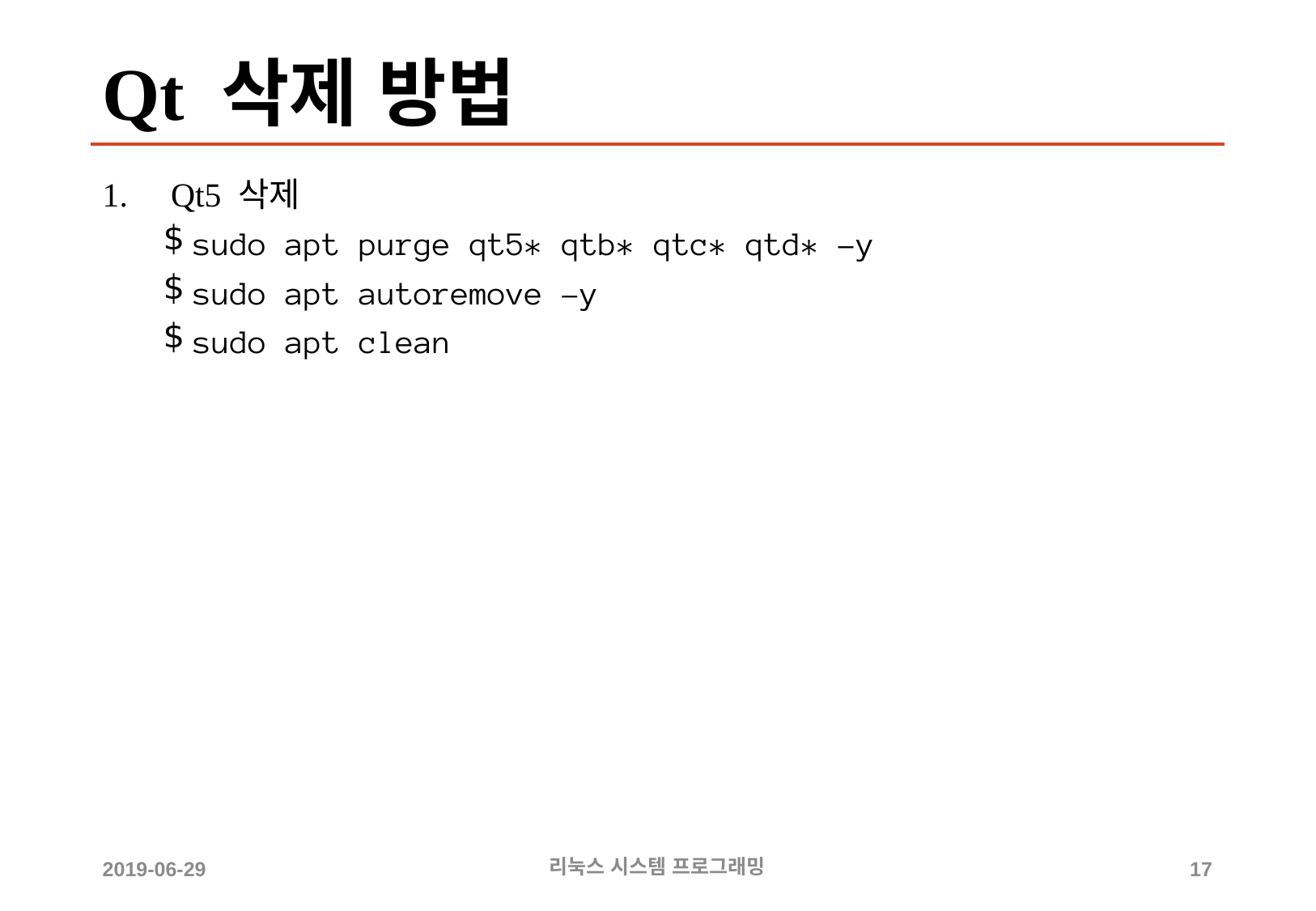

# Qt 삭제 방법
Qt5 삭제
sudo apt purge qt5* qtb* qtc* qtd* -y
sudo apt autoremove –y
sudo apt clean
2019-06-29
리눅스 시스템 프로그래밍
17